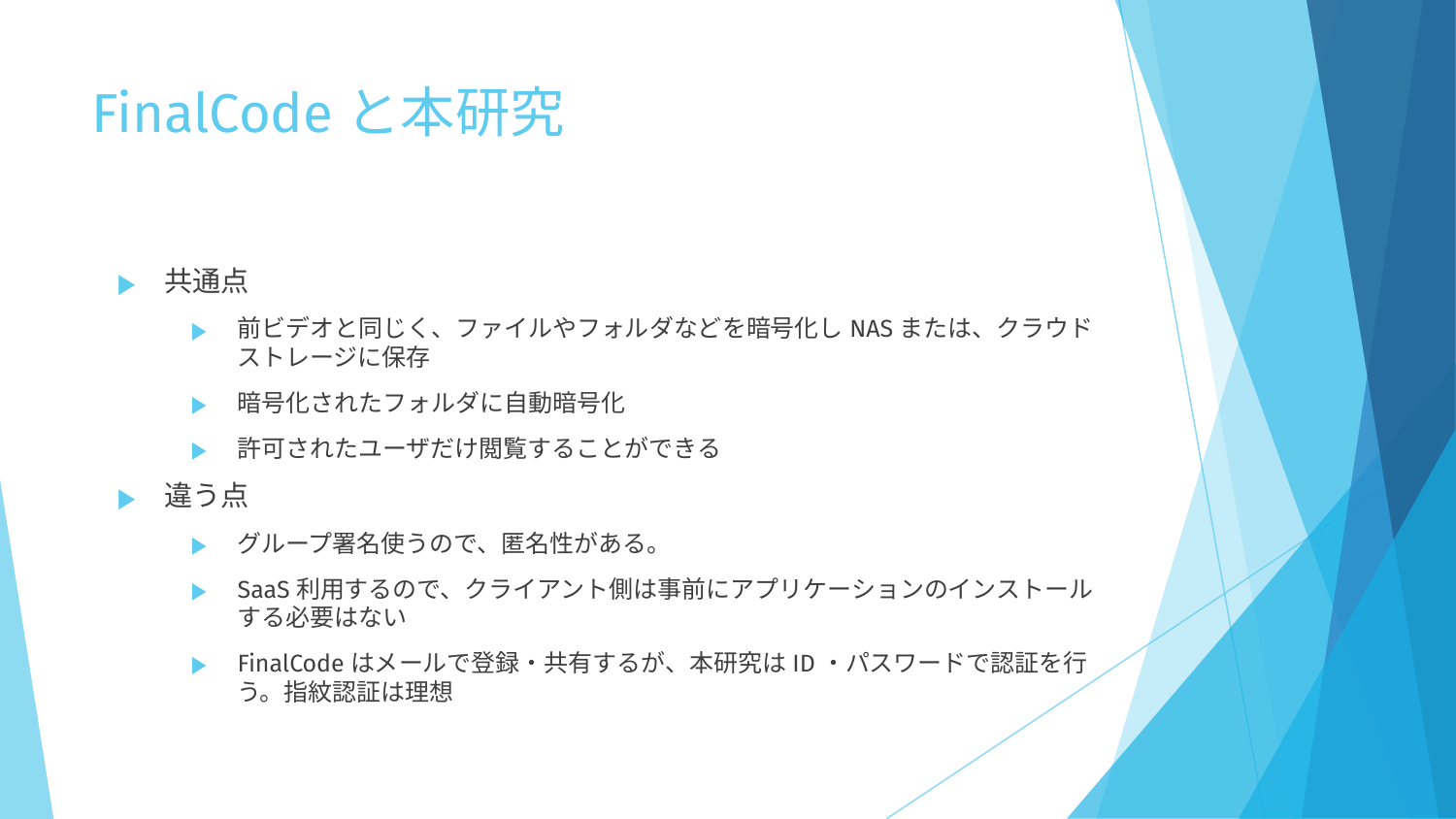

# FinalCodeと本研究
共通点
前ビデオと同じく、ファイルやフォルダなどを暗号化しNASまたは、クラウドストレージに保存
暗号化されたフォルダに自動暗号化
許可されたユーザだけ閲覧することができる
違う点
グループ署名使うので、匿名性がある。
SaaS利用するので、クライアント側は事前にアプリケーションのインストールする必要はない
FinalCodeはメールで登録・共有するが、本研究はID・パスワードで認証を行う。指紋認証は理想